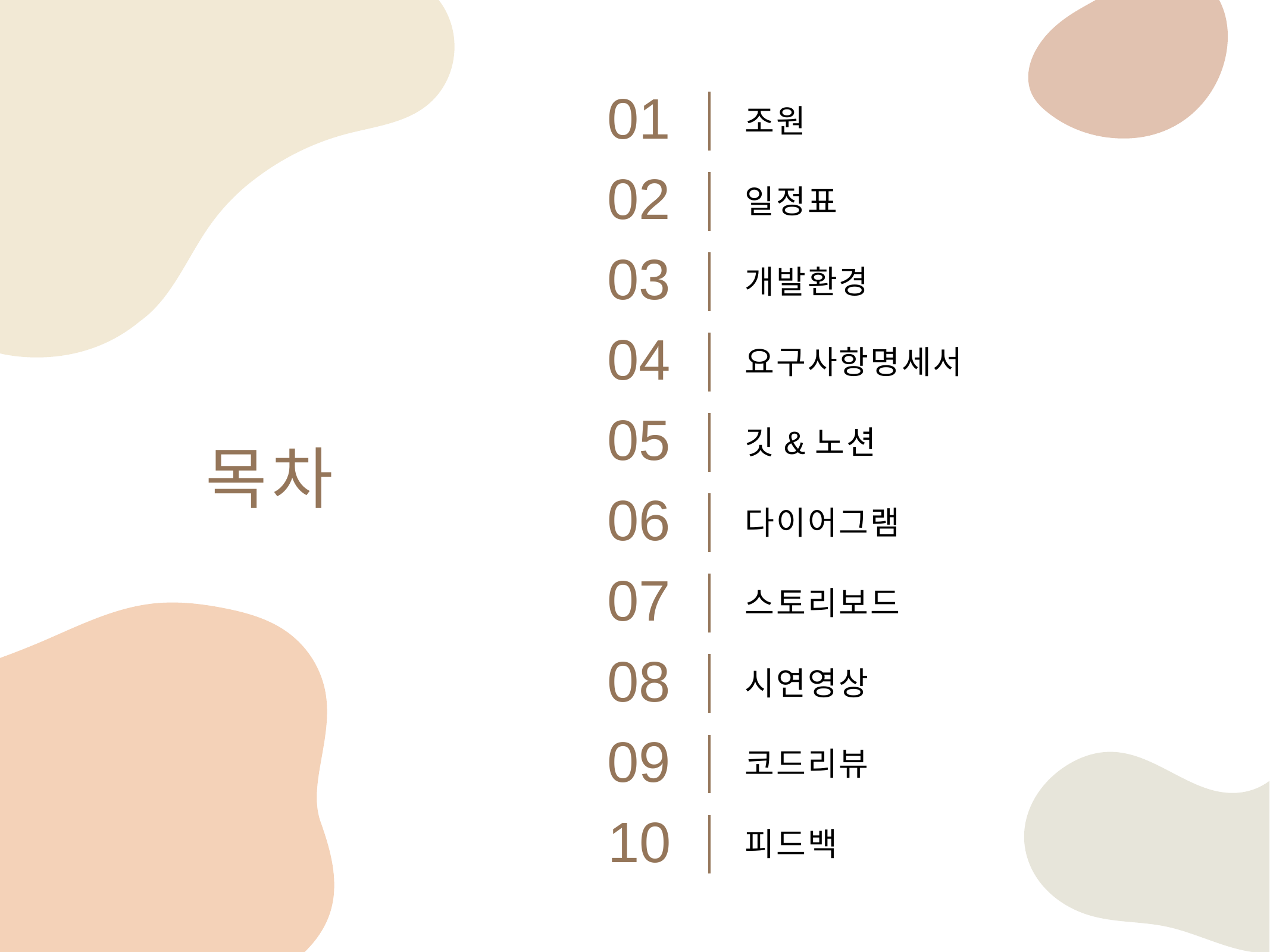

01

조원
02

일정표
03

개발환경
04

요구사항명세서
05

깃&노션
목차
06

다이어그램
07

스토리보드

08

시연영상

09

코드리뷰
10

피드백